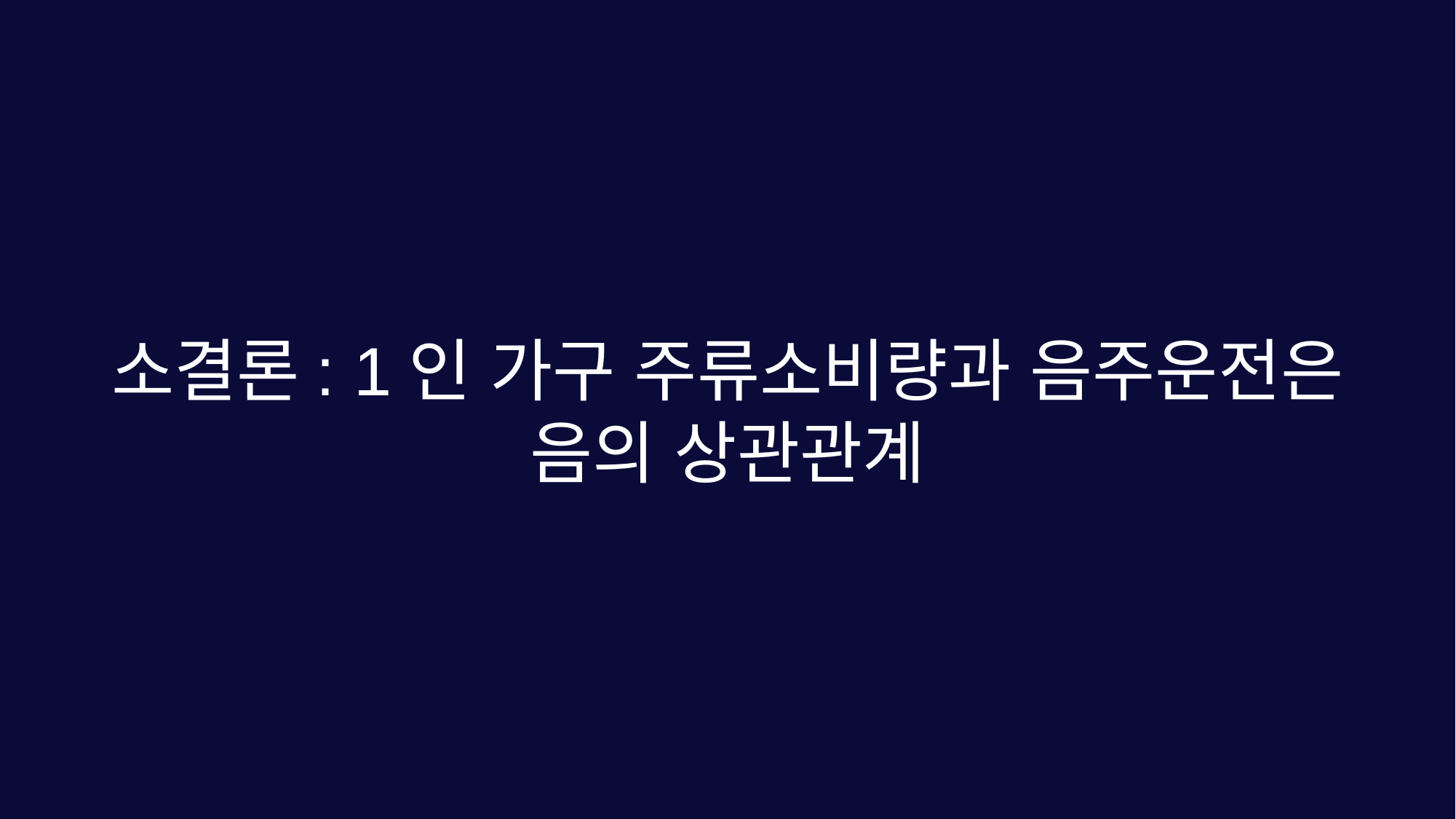

소결론: 1인 가구 주류소비량과 음주운전은
음의 상관관계